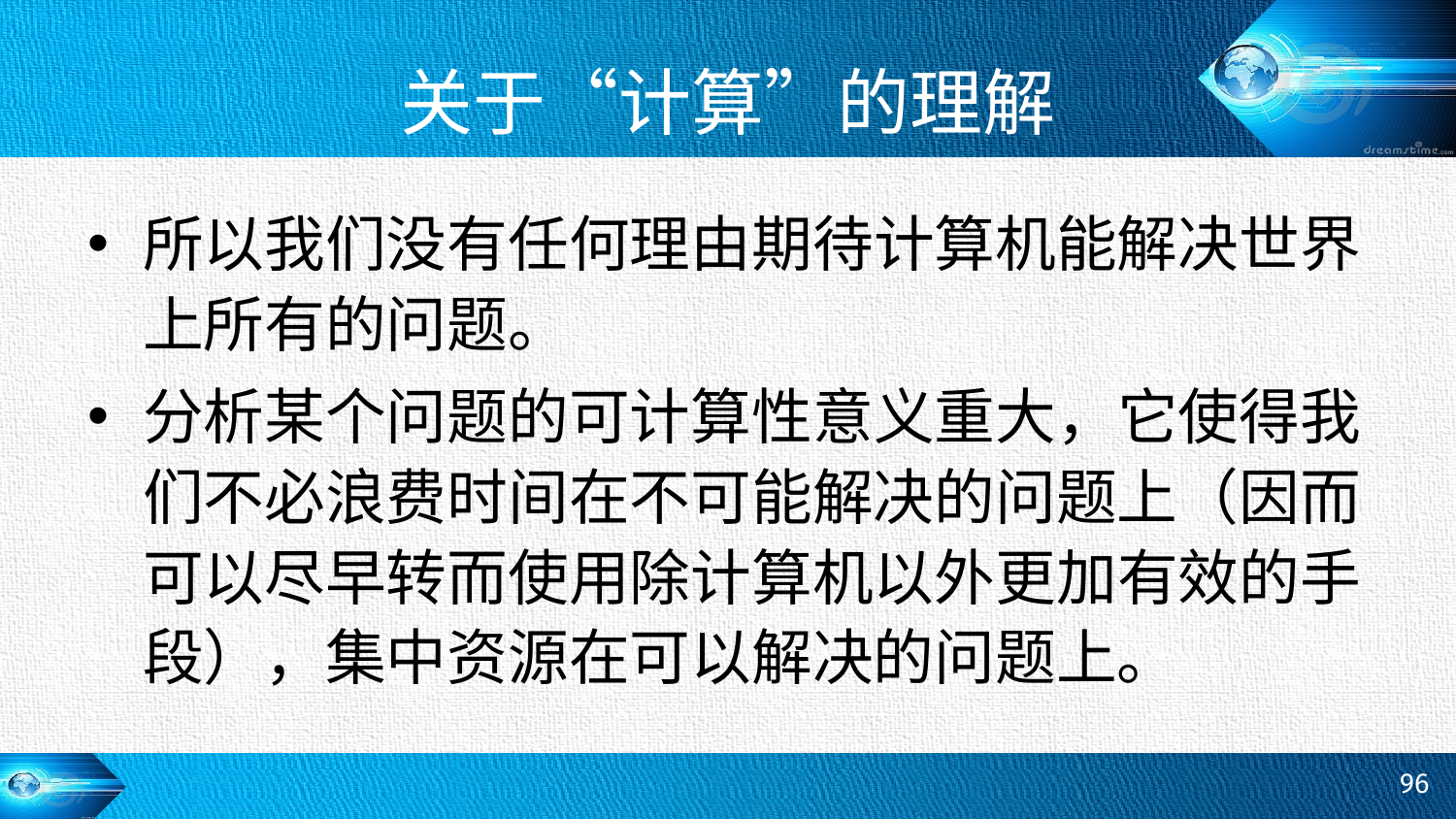

# 关于“计算”的理解
所以我们没有任何理由期待计算机能解决世界上所有的问题。
分析某个问题的可计算性意义重大，它使得我们不必浪费时间在不可能解决的问题上（因而可以尽早转而使用除计算机以外更加有效的手段），集中资源在可以解决的问题上。
96